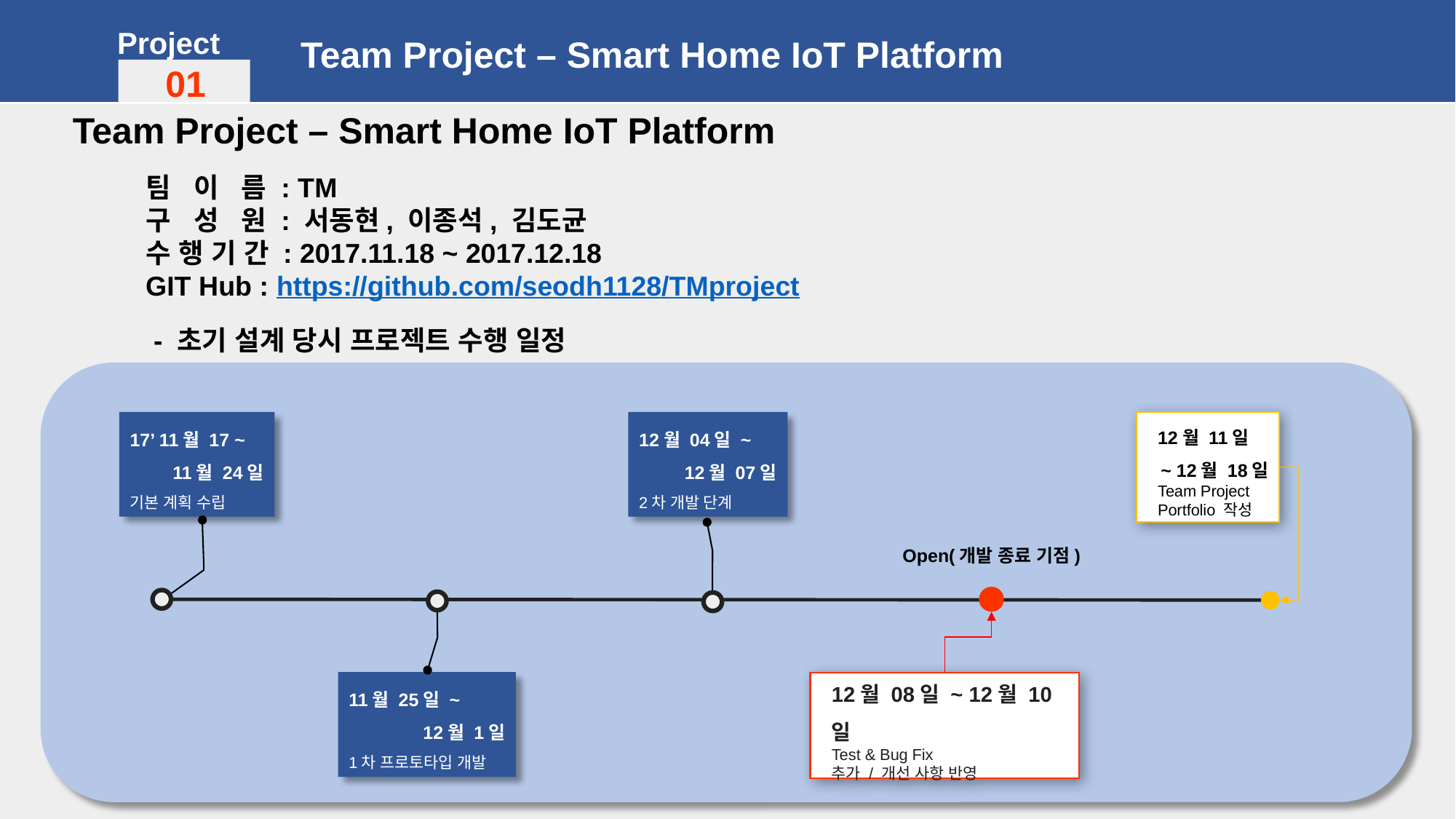

Project
Team Project – Smart Home IoT Platform
01

Team Project – Smart Home IoT Platform

팀   이   름 : TM
구   성   원 : 서동현, 이종석, 김도균
수 행 기 간 : 2017.11.18 ~ 2017.12.18
GIT Hub : https://github.com/seodh1128/TMproject
- 초기 설계 당시 프로젝트 수행 일정

17’ 11월 17 ~
 11월 24일
기본 계획 수립
12월 04일 ~
12월 07일
2차 개발 단계
12월 11일
~ 12월 18일
Team Project
Portfolio 작성

Open(개발 종료 기점)

11월 25일 ~
12월 1일
1차 프로토타입 개발
12월 08일 ~ 12월 10일
Test & Bug Fix
추가 / 개선 사항 반영